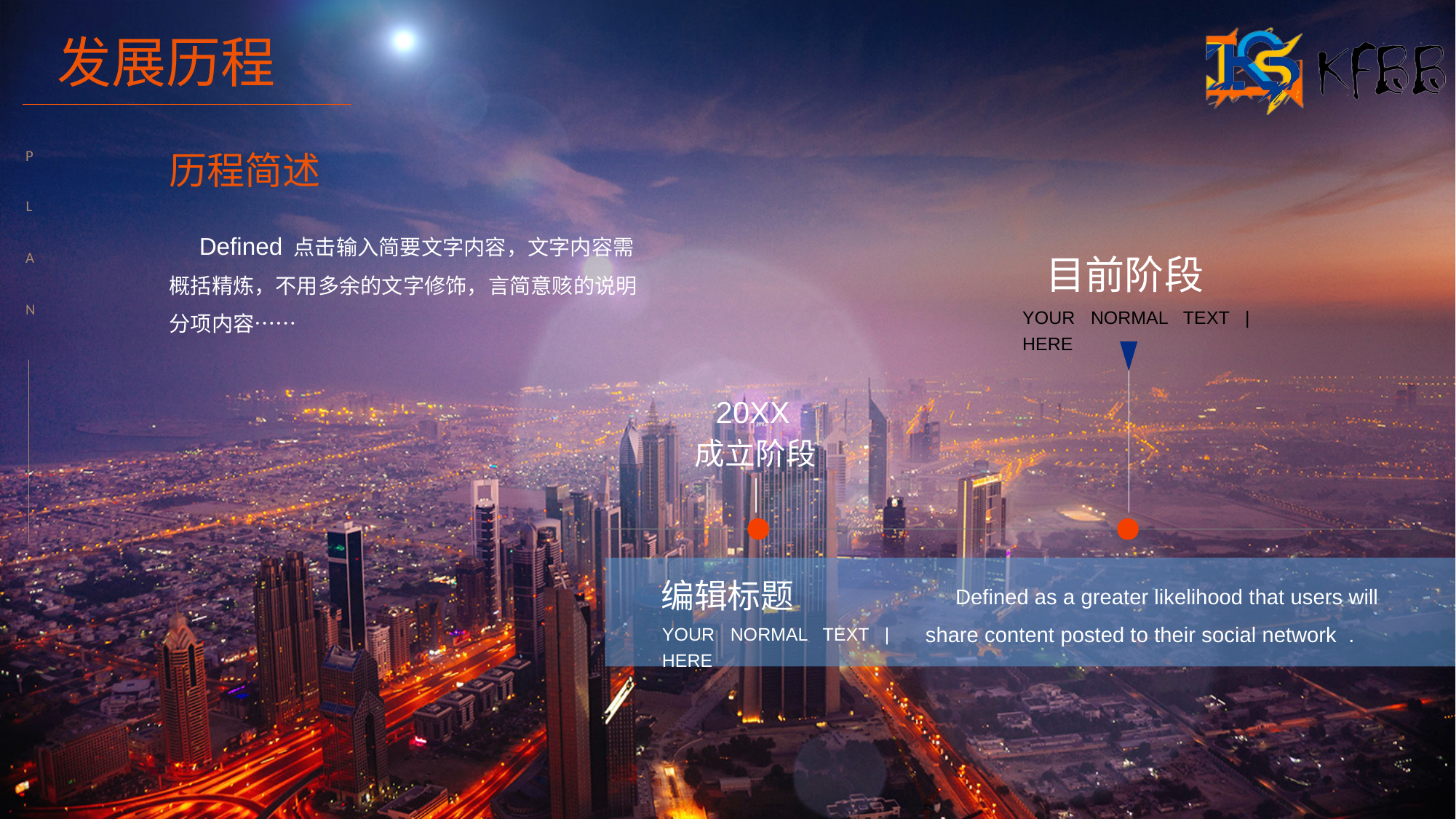

发展历程
P
 L
A
N
历程简述
     Defined 点击输入简要文字内容，文字内容需概括精炼，不用多余的文字修饰，言简意赅的说明分项内容……

目前阶段
YOUR NORMAL TEXT | HERE

20XX
成立阶段

     Defined as a greater likelihood that users will share content posted to their social network  .
编辑标题
YOUR NORMAL TEXT | HERE